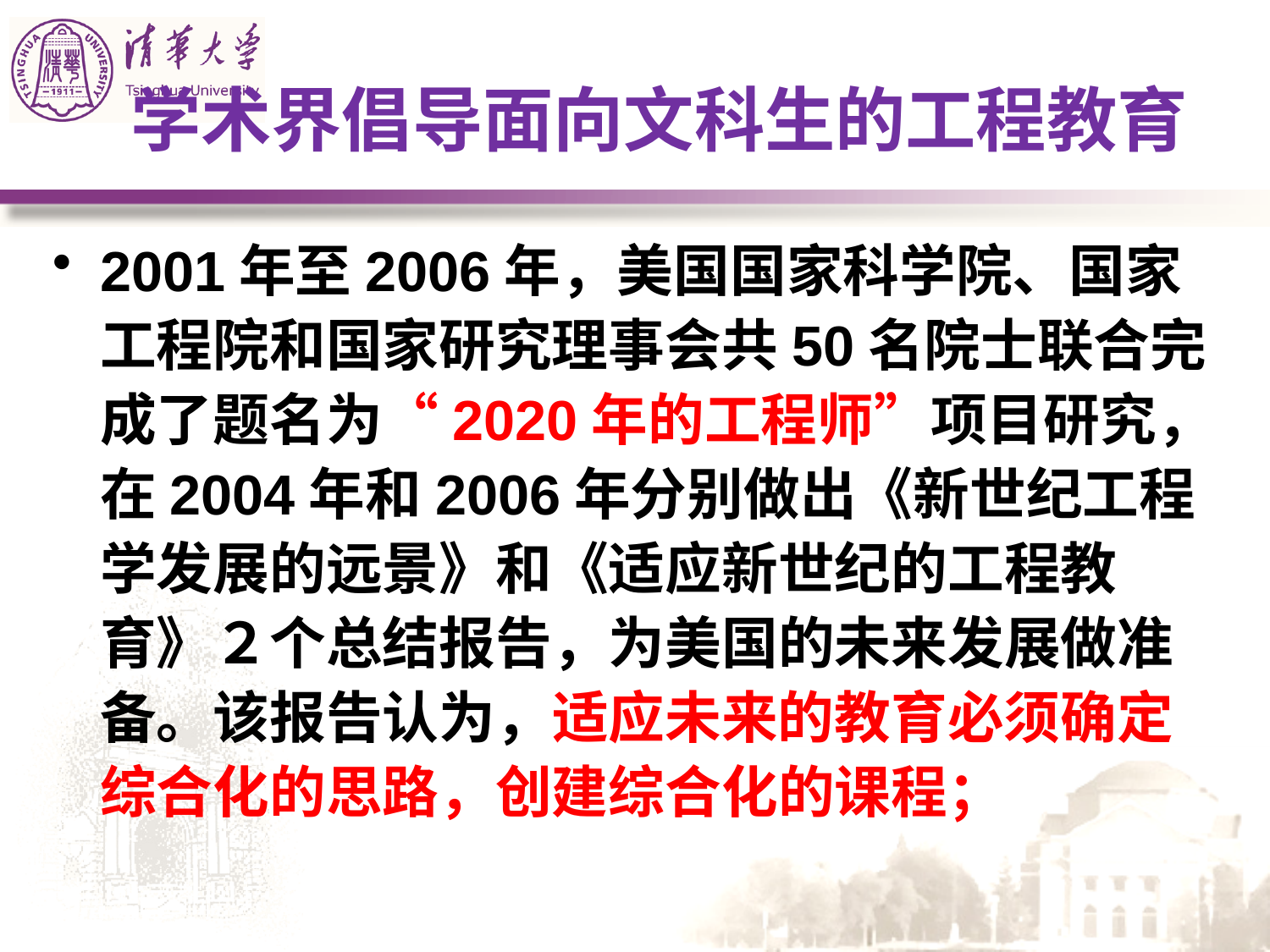

# 学术界倡导面向文科生的工程教育
2001年至2006年，美国国家科学院、国家工程院和国家研究理事会共50名院士联合完成了题名为“2020年的工程师”项目研究，在2004年和2006年分别做出《新世纪工程学发展的远景》和《适应新世纪的工程教育》２个总结报告，为美国的未来发展做准备。该报告认为，适应未来的教育必须确定综合化的思路，创建综合化的课程；